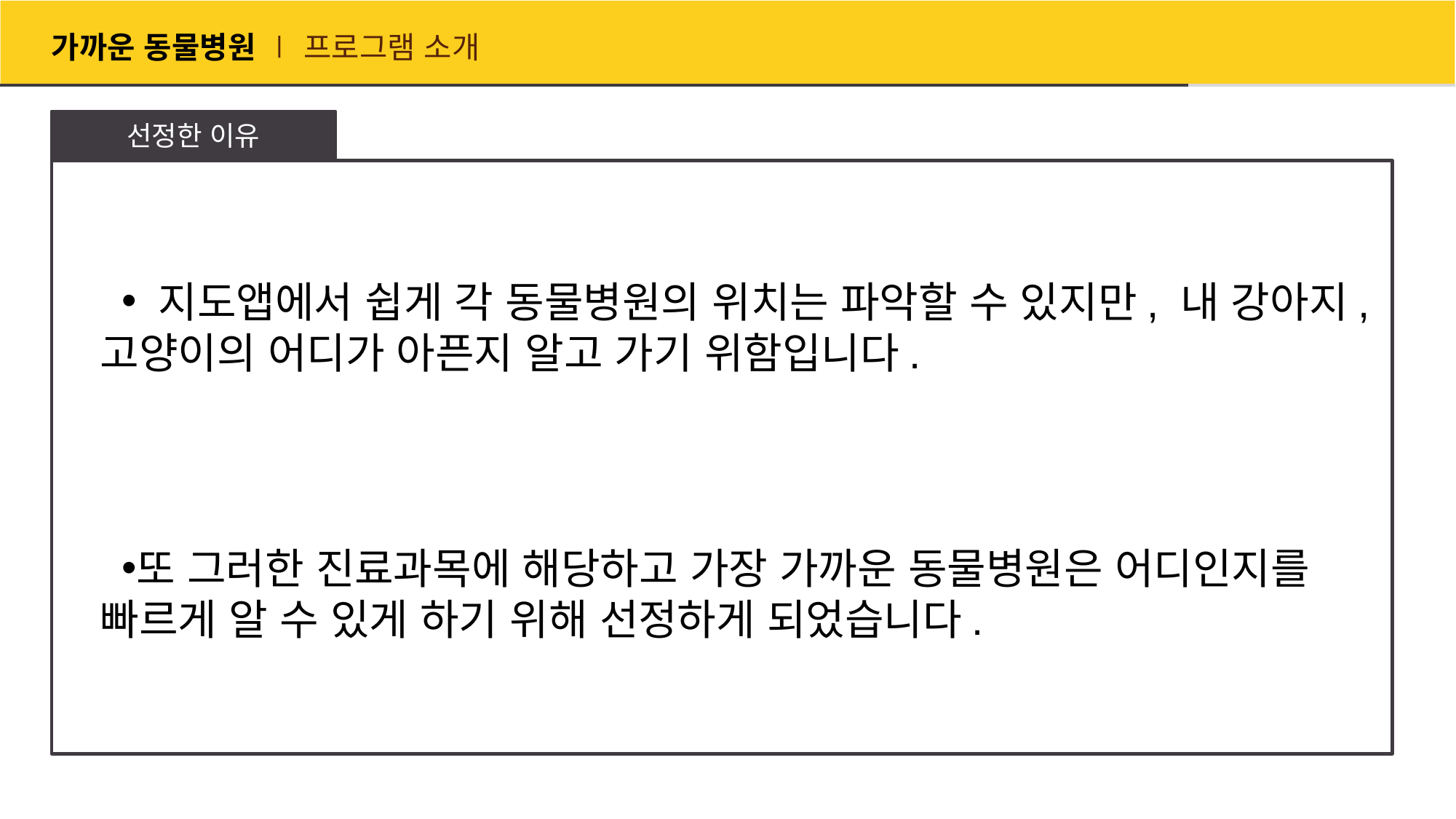

# 가까운 동물병원 ∣ 프로그램 소개
선정한 이유

 지도앱에서 쉽게 각 동물병원의 위치는 파악할 수 있지만, 내 강아지, 고양이의 어디가 아픈지 알고 가기 위함입니다.

또 그러한 진료과목에 해당하고 가장 가까운 동물병원은 어디인지를 빠르게 알 수 있게 하기 위해 선정하게 되었습니다.